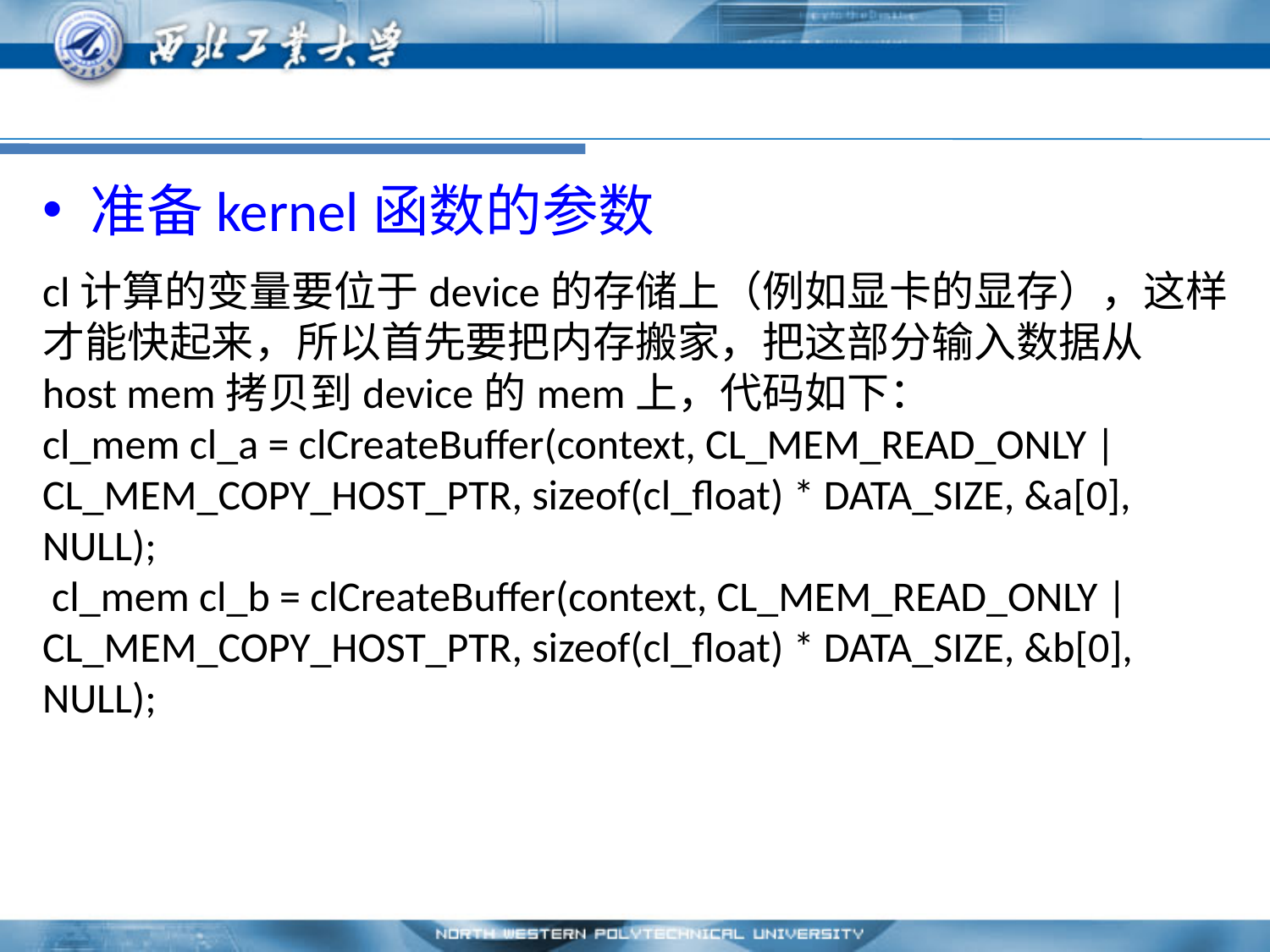

#
准备kernel函数的参数
cl计算的变量要位于device的存储上（例如显卡的显存），这样才能快起来，所以首先要把内存搬家，把这部分输入数据从host mem拷贝到device的mem上，代码如下：
cl_mem cl_a = clCreateBuffer(context, CL_MEM_READ_ONLY | CL_MEM_COPY_HOST_PTR, sizeof(cl_float) * DATA_SIZE, &a[0], NULL);
 cl_mem cl_b = clCreateBuffer(context, CL_MEM_READ_ONLY | CL_MEM_COPY_HOST_PTR, sizeof(cl_float) * DATA_SIZE, &b[0], NULL);